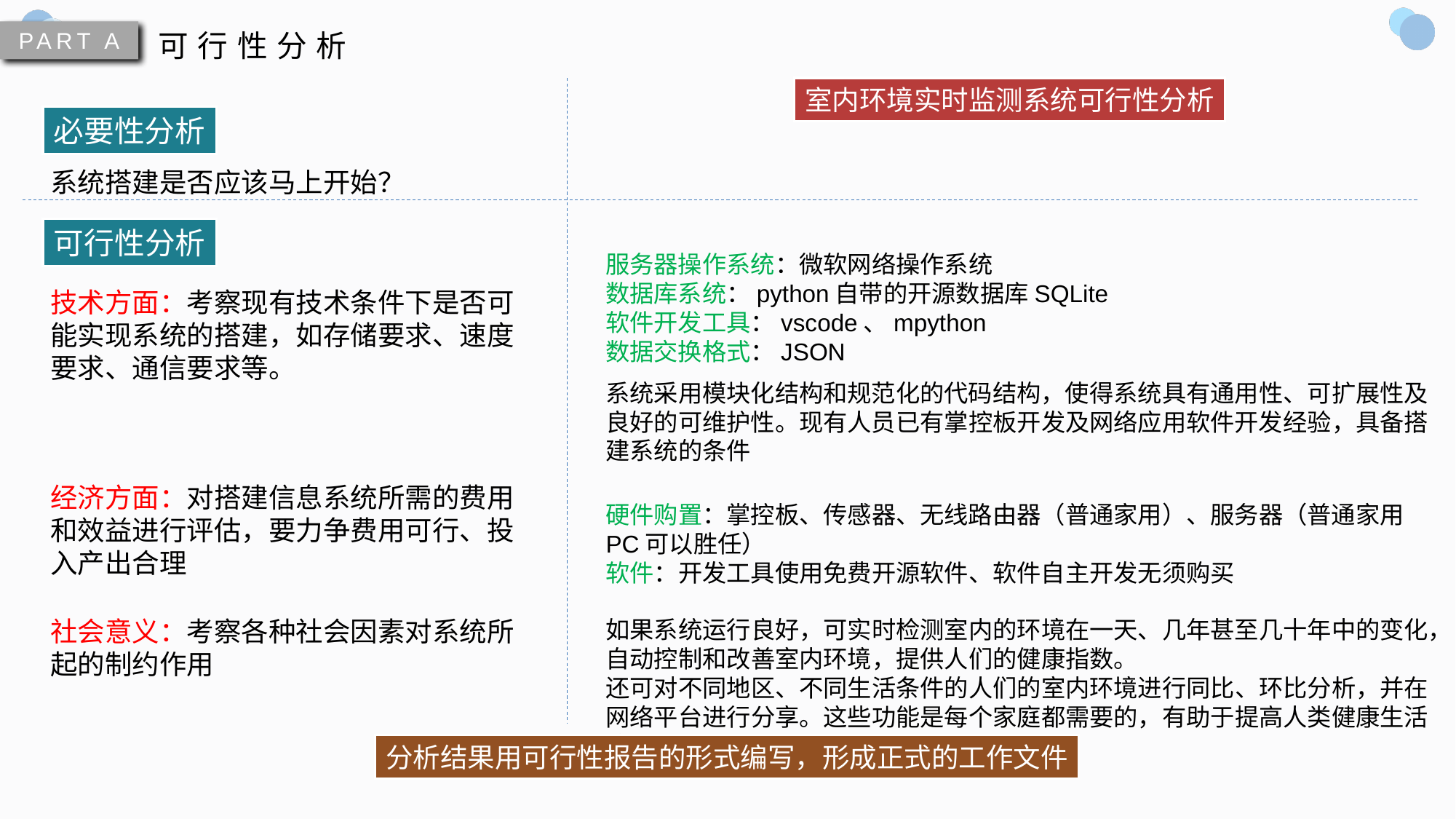

PART A
可行性分析
室内环境实时监测系统可行性分析
必要性分析
系统搭建是否应该马上开始？
可行性分析
服务器操作系统：微软网络操作系统
数据库系统：python自带的开源数据库SQLite
软件开发工具：vscode、mpython
数据交换格式：JSON
系统采用模块化结构和规范化的代码结构，使得系统具有通用性、可扩展性及良好的可维护性。现有人员已有掌控板开发及网络应用软件开发经验，具备搭建系统的条件
技术方面：考察现有技术条件下是否可能实现系统的搭建，如存储要求、速度要求、通信要求等。
经济方面：对搭建信息系统所需的费用和效益进行评估，要力争费用可行、投入产出合理
硬件购置：掌控板、传感器、无线路由器（普通家用）、服务器（普通家用PC可以胜任）
软件：开发工具使用免费开源软件、软件自主开发无须购买
社会意义：考察各种社会因素对系统所起的制约作用
如果系统运行良好，可实时检测室内的环境在一天、几年甚至几十年中的变化，自动控制和改善室内环境，提供人们的健康指数。
还可对不同地区、不同生活条件的人们的室内环境进行同比、环比分析，并在网络平台进行分享。这些功能是每个家庭都需要的，有助于提高人类健康生活的质量。
分析结果用可行性报告的形式编写，形成正式的工作文件